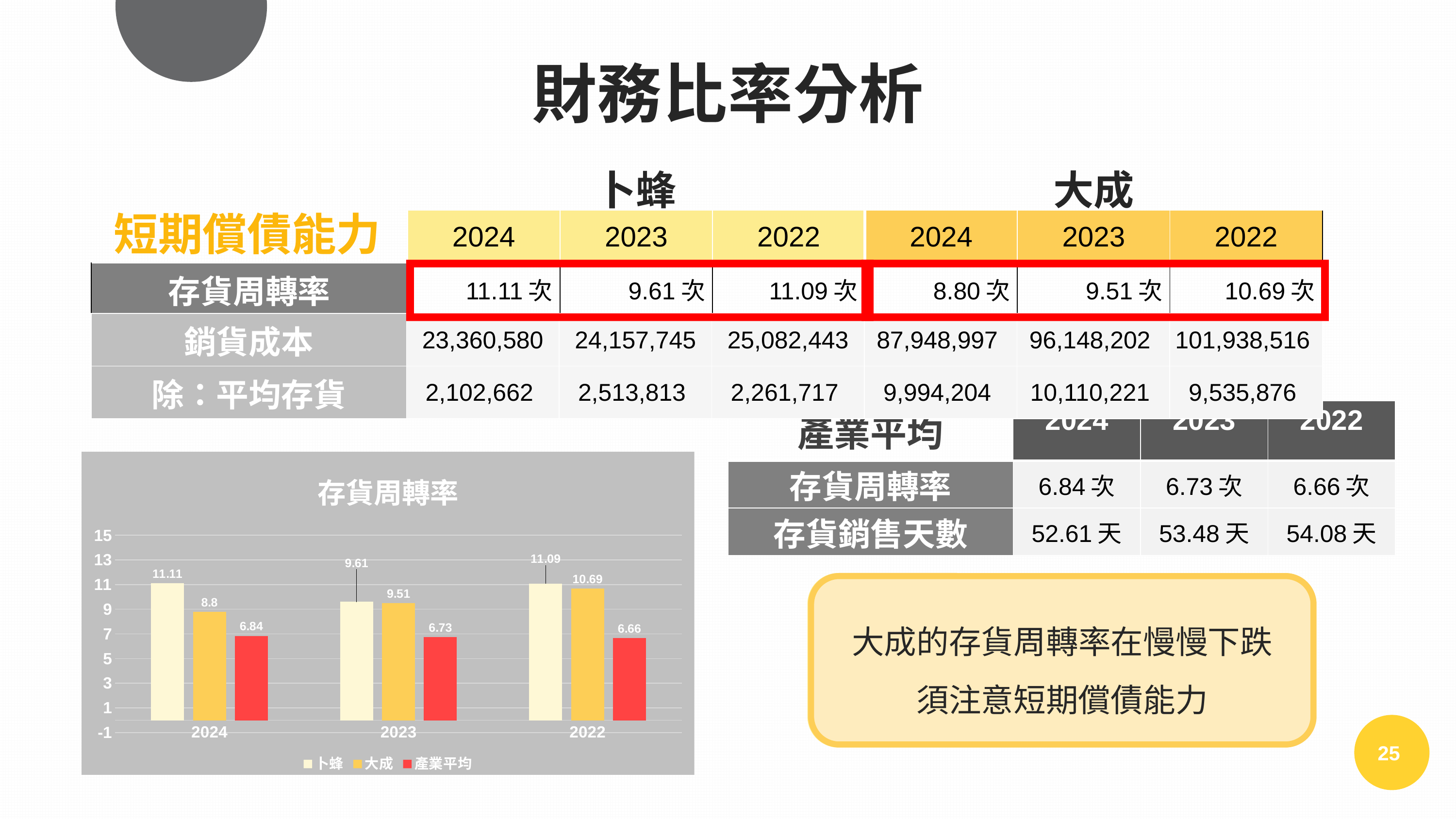

財務比率分析
|  | 卜蜂 |  |  | 大成 |  |  |
| --- | --- | --- | --- | --- | --- | --- |
|  | 2024 | 2023 | 2022 | 2024 | 2023 | 2022 |
| 存貨周轉率 | 11.11次 | 9.61次 | 11.09次 | 8.80次 | 9.51次 | 10.69次 |
| 存貨銷售天數 | 32.86天 | 37.98天 | 32.93天 | 41.46天 | 38.40天 | 34.15天 |
短期償債能力

| 銷貨成本 | 23,360,580 | 24,157,745 | 25,082,443 | 87,948,997 | 96,148,202 | 101,938,516 |
| --- | --- | --- | --- | --- | --- | --- |
| 除：平均存貨 | 2,102,662 | 2,513,813 | 2,261,717 | 9,994,204 | 10,110,221 | 9,535,876 |
| 產業平均 | 2024 | 2023 | 2022 |
| --- | --- | --- | --- |
| 存貨周轉率 | 6.84次 | 6.73次 | 6.66次 |
| 存貨銷售天數 | 52.61天 | 53.48天 | 54.08天 |

### Chart: 存貨周轉率

| Category | 卜蜂 | 大成 | 產業平均 |
|---|---|---|---|
| 2024 | 11.11 | 8.8 | 6.84 |
| 2023 | 9.61 | 9.51 | 6.73 |
| 2022 | 11.09 | 10.69 | 6.66 |
卜蜂之存貨周轉率
處在穩定的區間
大成的存貨周轉率在慢慢下跌
須注意短期償債能力

25